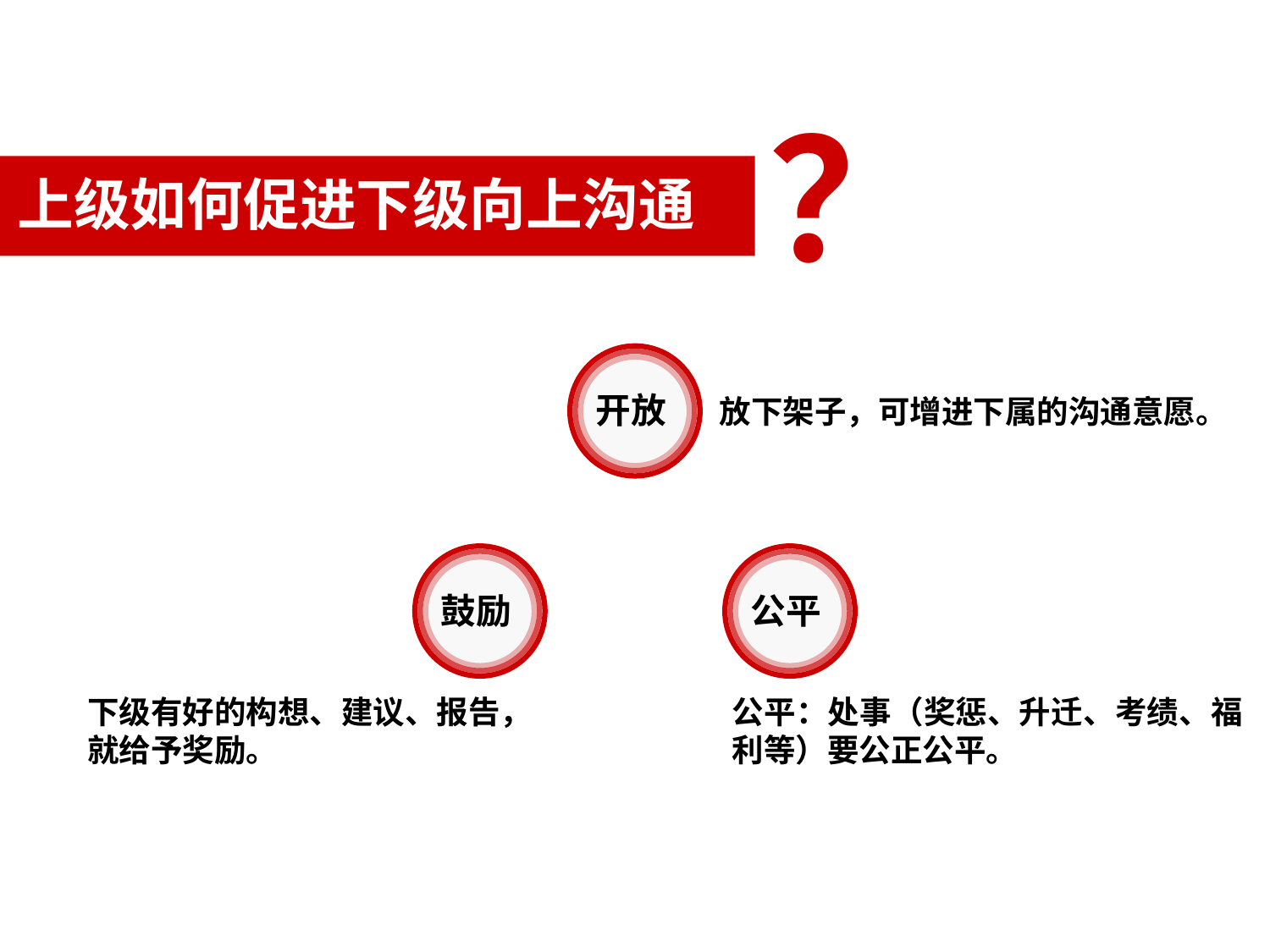

？
上级如何促进下级向上沟通

开放
放下架子，可增进下属的沟通意愿。

鼓励
下级有好的构想、建议、报告，就给予奖励。

公平
公平：处事（奖惩、升迁、考绩、福利等）要公正公平。